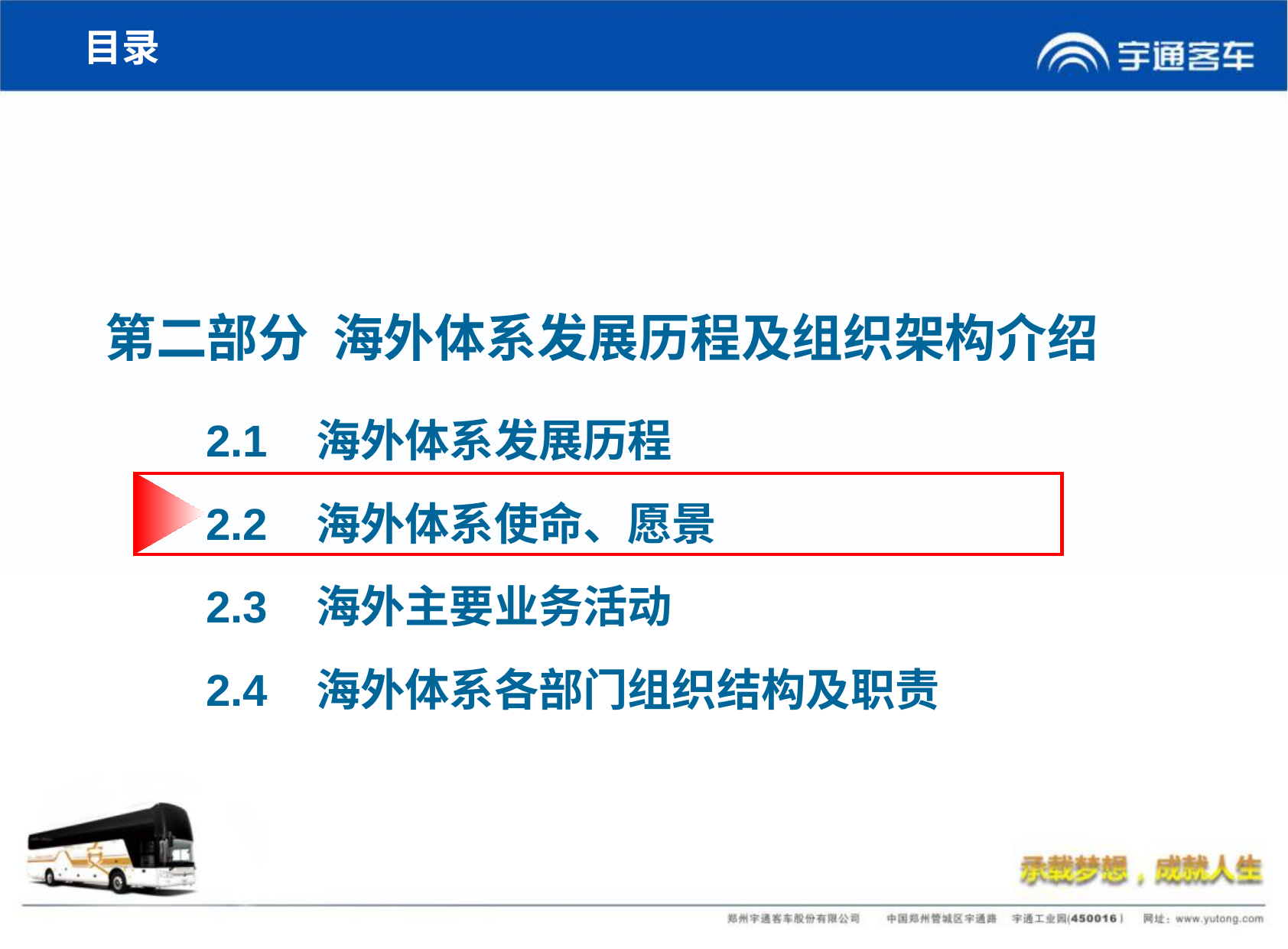

目录
第二部分  海外体系发展历程及组织架构介绍
2.1   海外体系发展历程
2.2   海外体系使命、愿景
2.3   海外主要业务活动
2.4   海外体系各部门组织结构及职责